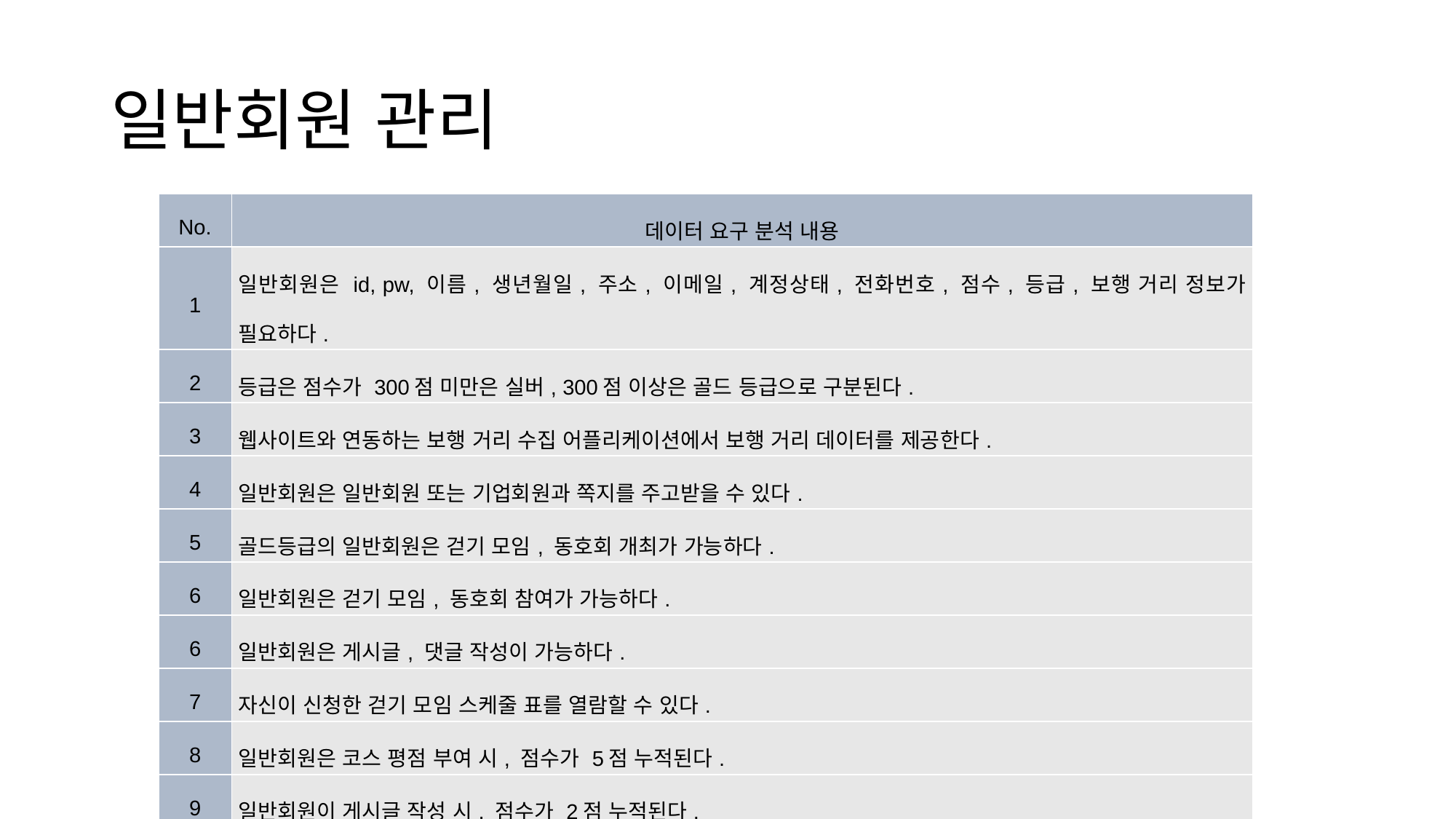

# 일반회원 관리
| No. | 데이터 요구 분석 내용 |
| --- | --- |
| 1 | 일반회원은 id, pw, 이름, 생년월일, 주소, 이메일, 계정상태, 전화번호, 점수, 등급, 보행 거리 정보가 필요하다. |
| 2 | 등급은 점수가 300점 미만은 실버, 300점 이상은 골드 등급으로 구분된다. |
| 3 | 웹사이트와 연동하는 보행 거리 수집 어플리케이션에서 보행 거리 데이터를 제공한다. |
| 4 | 일반회원은 일반회원 또는 기업회원과 쪽지를 주고받을 수 있다. |
| 5 | 골드등급의 일반회원은 걷기 모임, 동호회 개최가 가능하다. |
| 6 | 일반회원은 걷기 모임, 동호회 참여가 가능하다. |
| 6 | 일반회원은 게시글, 댓글 작성이 가능하다. |
| 7 | 자신이 신청한 걷기 모임 스케줄 표를 열람할 수 있다. |
| 8 | 일반회원은 코스 평점 부여 시, 점수가 5점 누적된다. |
| 9 | 일반회원이 게시글 작성 시, 점수가 2점 누적된다. |
| 10 | 일반회원이 댓글 작성 시, 점수가 1점 누적된다. |
| 11 | 일반회원의 보행 거리를 km당 점수 10점으로 환산하고 점수에 누적된다. |
| 12 | 일반회원은 신규 가입되거나 탈퇴할 수 있다. |